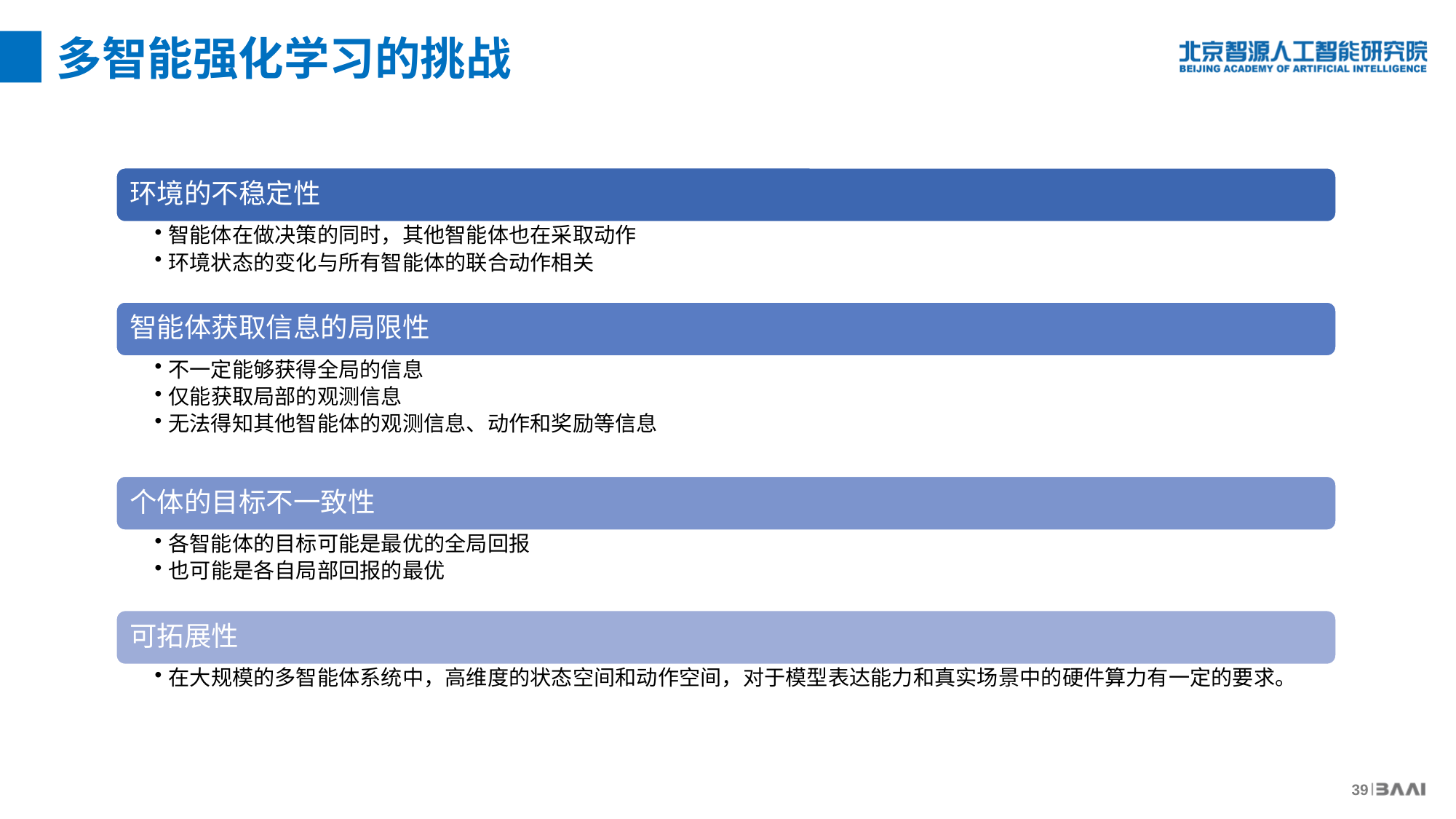

多智能强化学习的挑战
环境的不稳定性
智能体在做决策的同时，其他智能体也在采取动作
环境状态的变化与所有智能体的联合动作相关
智能体获取信息的局限性
不一定能够获得全局的信息
仅能获取局部的观测信息
无法得知其他智能体的观测信息、动作和奖励等信息
个体的目标不一致性
各智能体的目标可能是最优的全局回报
也可能是各自局部回报的最优
可拓展性
在大规模的多智能体系统中，高维度的状态空间和动作空间，对于模型表达能力和真实场景中的硬件算力有一定的要求。
39